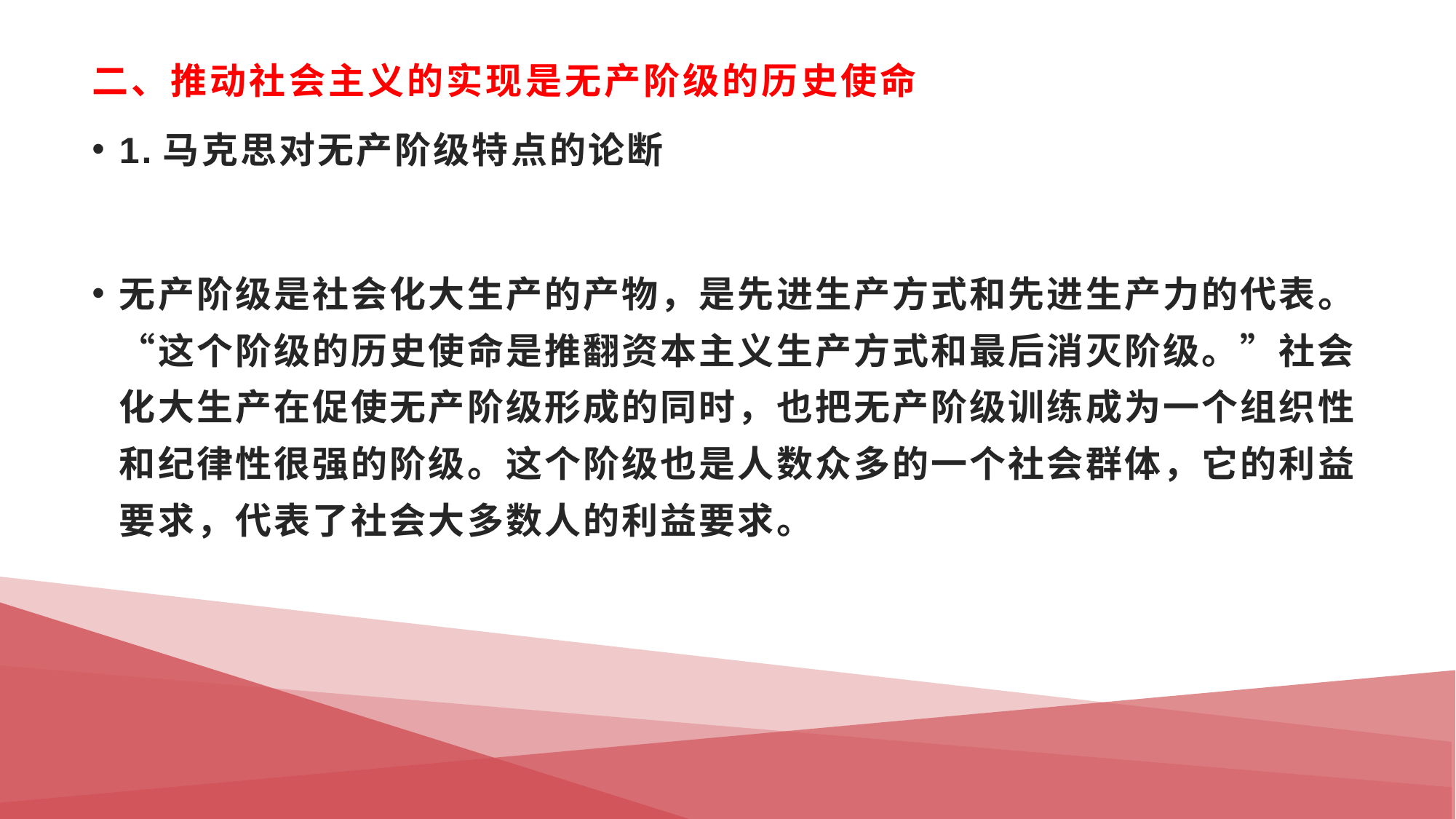

# 二、推动社会主义的实现是无产阶级的历史使命
1.马克思对无产阶级特点的论断

无产阶级是社会化大生产的产物，是先进生产方式和先进生产力的代表。“这个阶级的历史使命是推翻资本主义生产方式和最后消灭阶级。”社会化大生产在促使无产阶级形成的同时，也把无产阶级训练成为一个组织性和纪律性很强的阶级。这个阶级也是人数众多的一个社会群体，它的利益要求，代表了社会大多数人的利益要求。